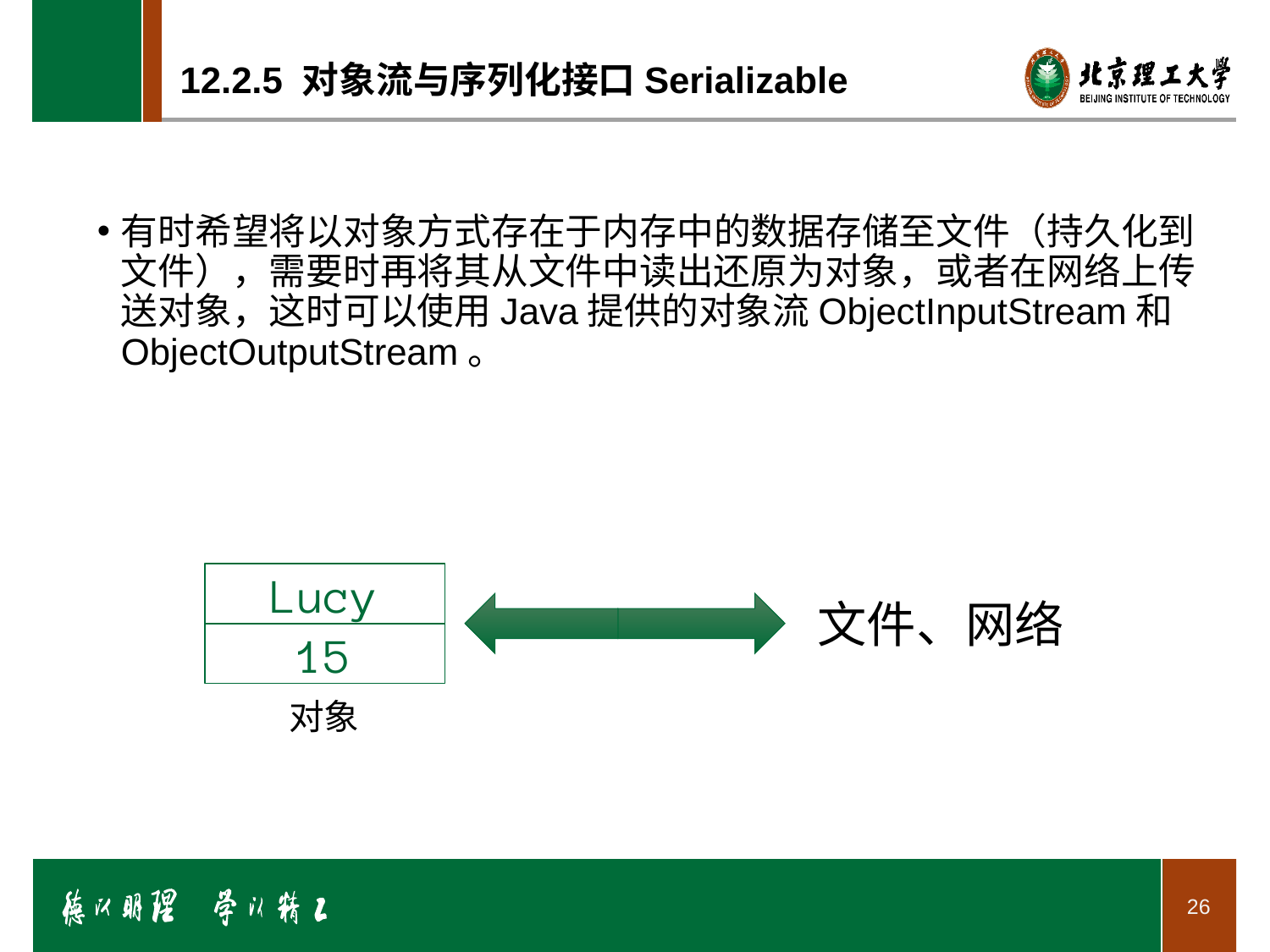

# 12.2.5 对象流与序列化接口Serializable
有时希望将以对象方式存在于内存中的数据存储至文件（持久化到文件），需要时再将其从文件中读出还原为对象，或者在网络上传送对象，这时可以使用Java提供的对象流ObjectInputStream和ObjectOutputStream。
Lucy
文件、网络

15
对象